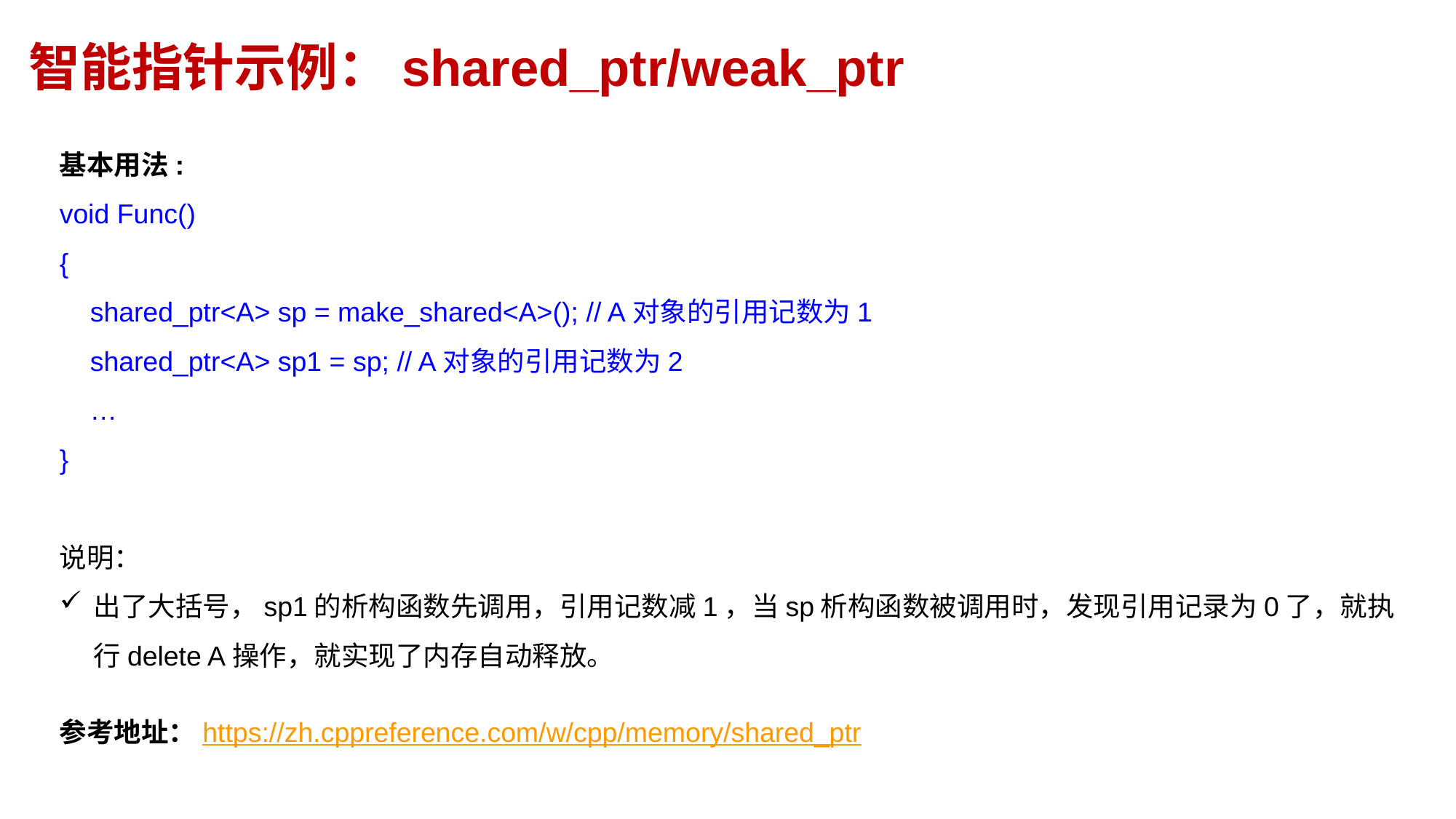

# 智能指针示例：shared_ptr/weak_ptr
基本用法:
void Func()
{
    shared_ptr<A> sp = make_shared<A>(); // A对象的引用记数为1
    shared_ptr<A> sp1 = sp; // A对象的引用记数为2
    …
}

说明：
出了大括号，sp1的析构函数先调用，引用记数减1，当sp析构函数被调用时，发现引用记录为0了，就执行delete A操作，就实现了内存自动释放。
参考地址：https://zh.cppreference.com/w/cpp/memory/shared_ptr